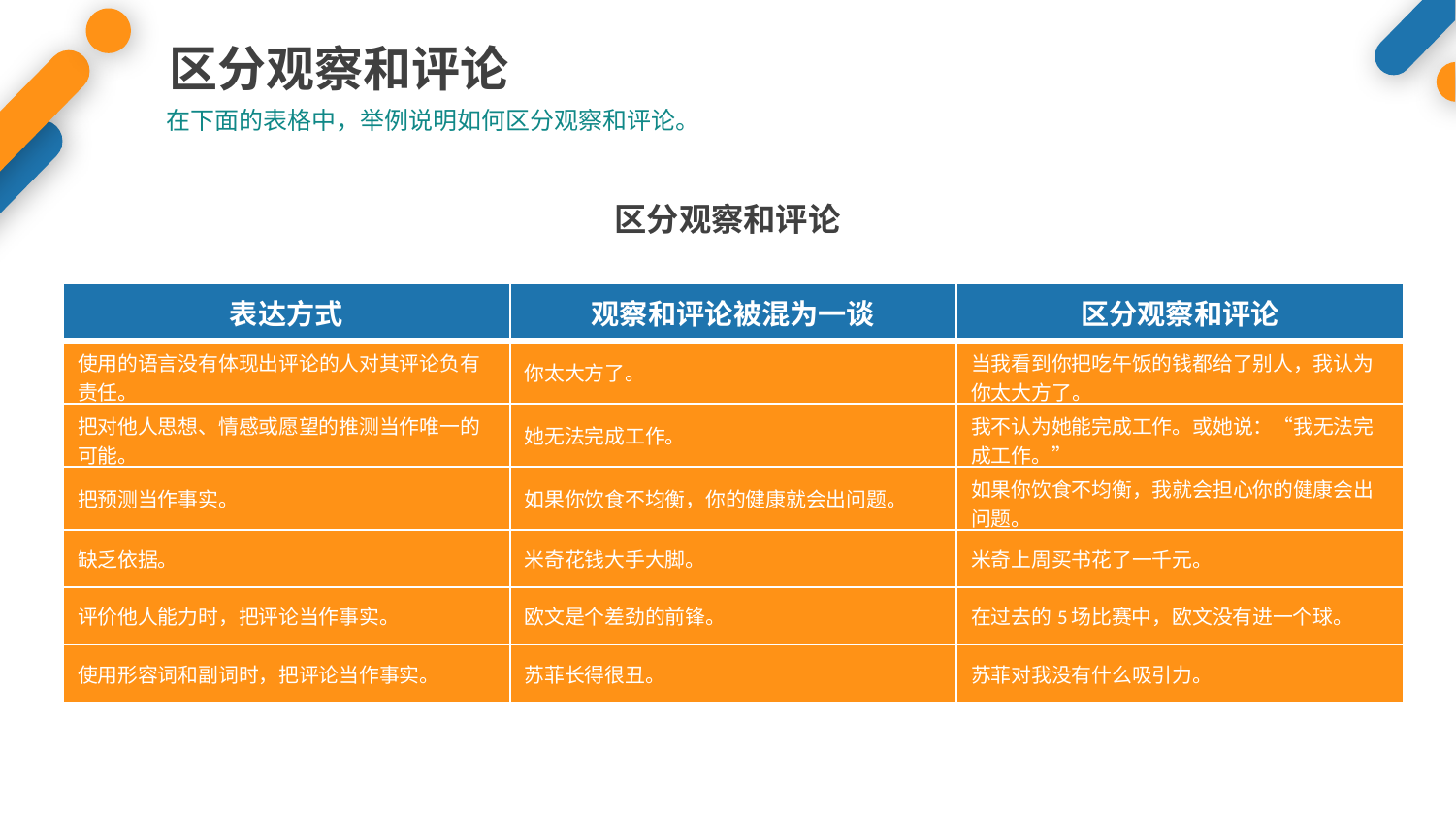

区分观察和评论
在下面的表格中，举例说明如何区分观察和评论。
区分观察和评论
| 表达方式 | 观察和评论被混为一谈 | 区分观察和评论 |
| --- | --- | --- |
| 使用的语言没有体现出评论的人对其评论负有责任。 | 你太大方了。 | 当我看到你把吃午饭的钱都给了别人，我认为你太大方了。 |
| 把对他人思想、情感或愿望的推测当作唯一的可能。 | 她无法完成工作。 | 我不认为她能完成工作。或她说：“我无法完成工作。” |
| 把预测当作事实。 | 如果你饮食不均衡，你的健康就会出问题。 | 如果你饮食不均衡，我就会担心你的健康会出问题。 |
| 缺乏依据。 | 米奇花钱大手大脚。 | 米奇上周买书花了一千元。 |
| 评价他人能力时，把评论当作事实。 | 欧文是个差劲的前锋。 | 在过去的5场比赛中，欧文没有进一个球。 |
| 使用形容词和副词时，把评论当作事实。 | 苏菲长得很丑。 | 苏菲对我没有什么吸引力。 |